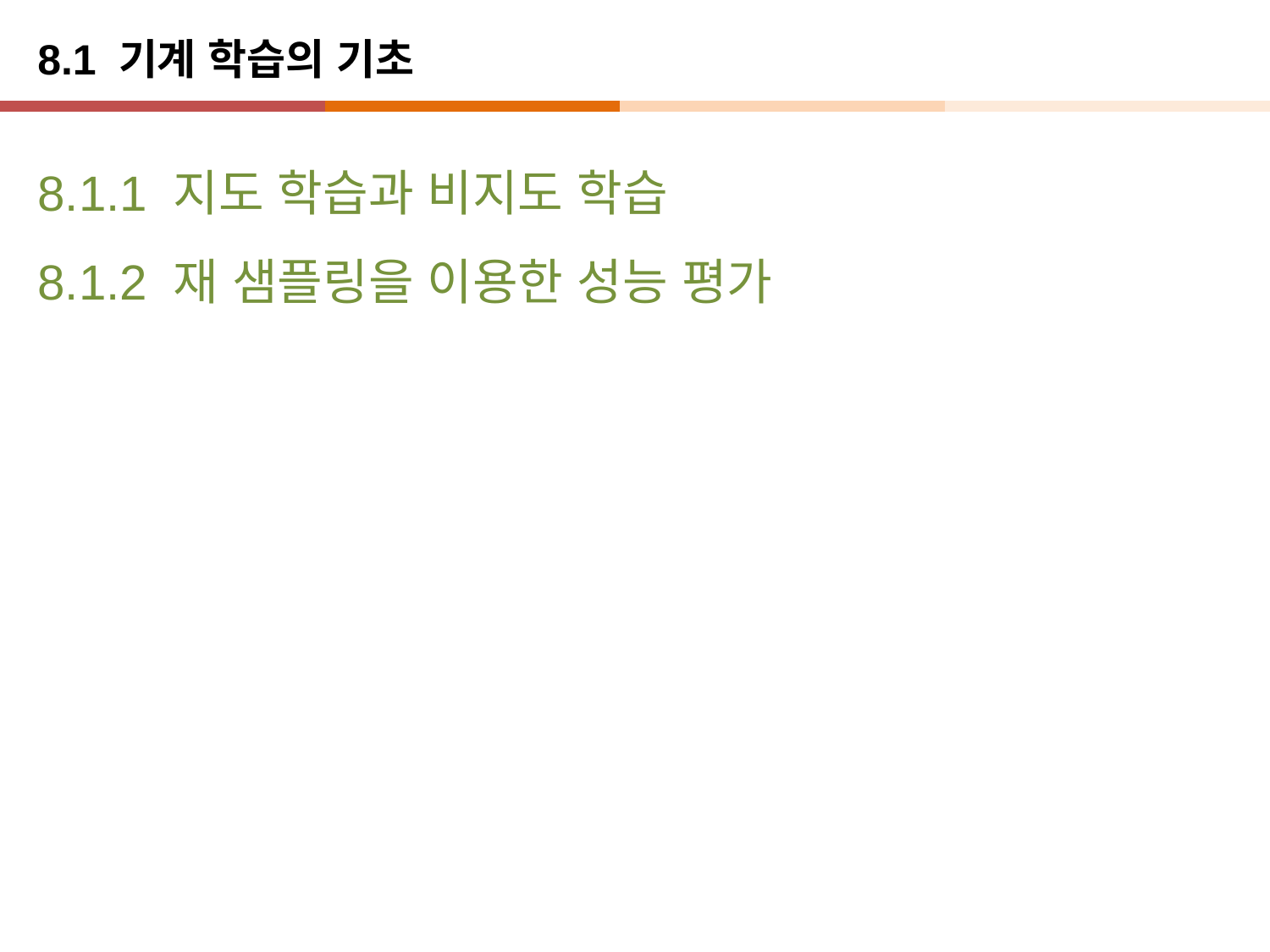

# 8.1 기계 학습의 기초
8.1.1 지도 학습과 비지도 학습
8.1.2 재 샘플링을 이용한 성능 평가